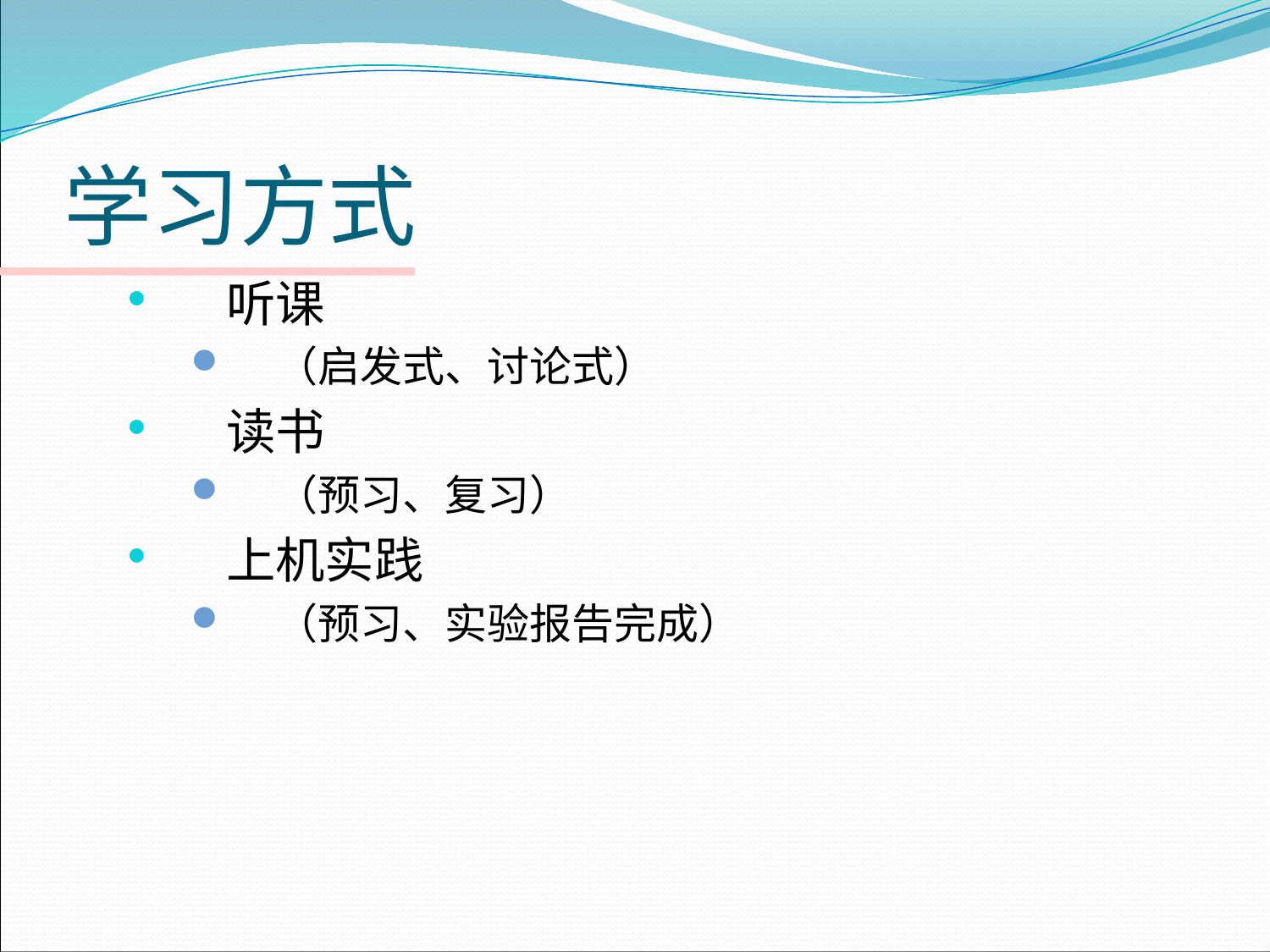

# 学习方式
听课
（启发式、讨论式）
读书
（预习、复习）
上机实践
（预习、实验报告完成）
6